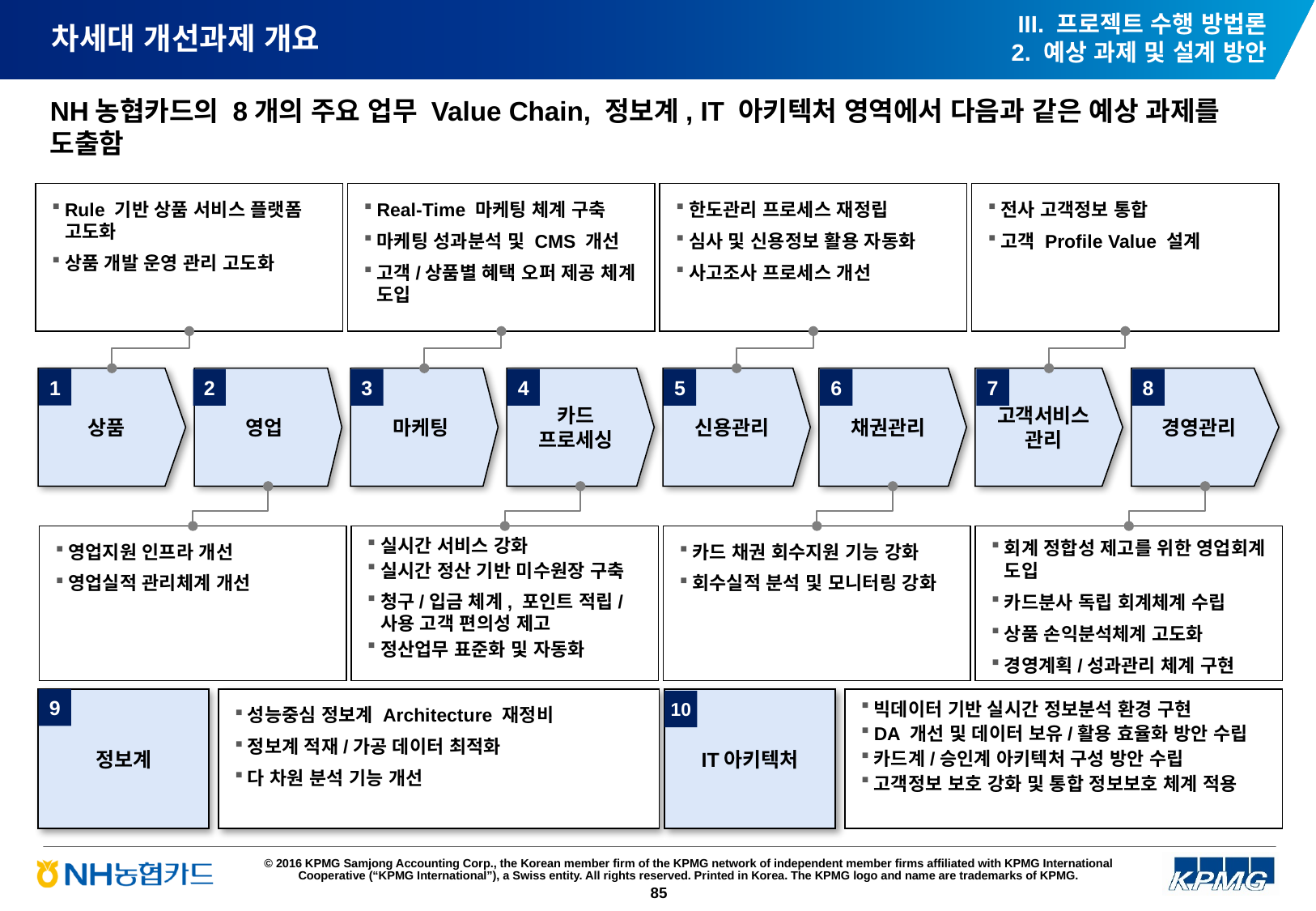

III. 프로젝트 수행 방법론
2. 예상 과제 및 설계 방안
# 차세대 개선과제 개요
NH농협카드의 8개의 주요 업무 Value Chain, 정보계, IT 아키텍처 영역에서 다음과 같은 예상 과제를 도출함
Rule 기반 상품 서비스 플랫폼 고도화
상품 개발 운영 관리 고도화
Real-Time 마케팅 체계 구축
마케팅 성과분석 및 CMS 개선
고객/상품별 혜택 오퍼 제공 체계 도입
한도관리 프로세스 재정립
심사 및 신용정보 활용 자동화
사고조사 프로세스 개선
전사 고객정보 통합
고객 Profile Value 설계
상품
영업
마케팅
카드
프로세싱
신용관리
채권관리
고객서비스 관리
경영관리
1
2
3
4
5
6
7
8
영업지원 인프라 개선
영업실적 관리체계 개선

실시간 서비스 강화
실시간 정산 기반 미수원장 구축
청구/입금 체계, 포인트 적립/사용 고객 편의성 제고
정산업무 표준화 및 자동화
카드 채권 회수지원 기능 강화
회수실적 분석 및 모니터링 강화
회계 정합성 제고를 위한 영업회계 도입
카드분사 독립 회계체계 수립
상품 손익분석체계 고도화
경영계획/성과관리 체계 구현
정보계
9
성능중심 정보계 Architecture 재정비
정보계 적재/가공 데이터 최적화
다 차원 분석 기능 개선
IT아키텍처
빅데이터 기반 실시간 정보분석 환경 구현
DA 개선 및 데이터 보유/활용 효율화 방안 수립
카드계/승인계 아키텍처 구성 방안 수립
고객정보 보호 강화 및 통합 정보보호 체계 적용
10